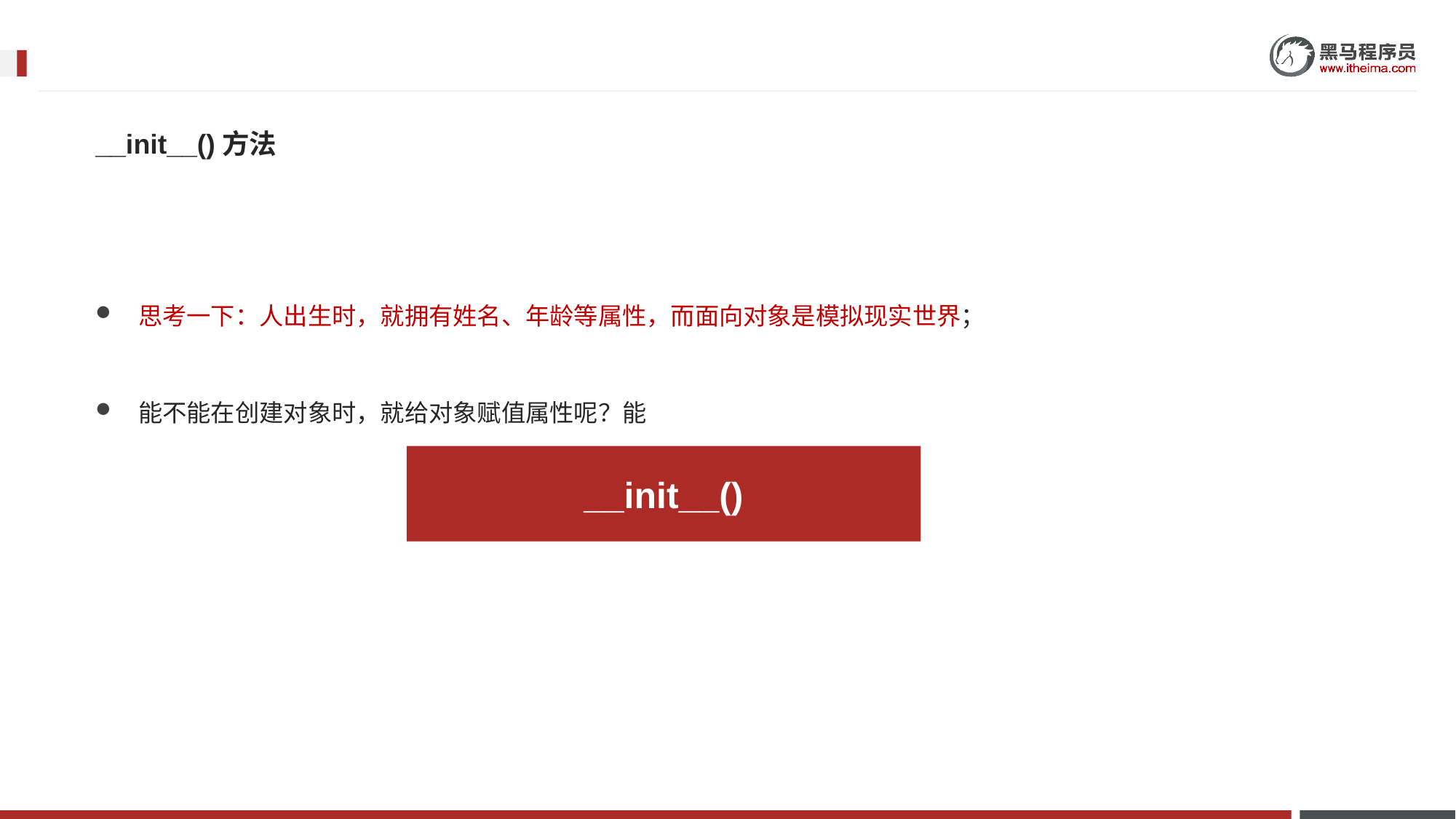

__init__()方法
思考一下：人出生时，就拥有姓名、年龄等属性，而面向对象是模拟现实世界；

能不能在创建对象时，就给对象赋值属性呢？能

__init__()